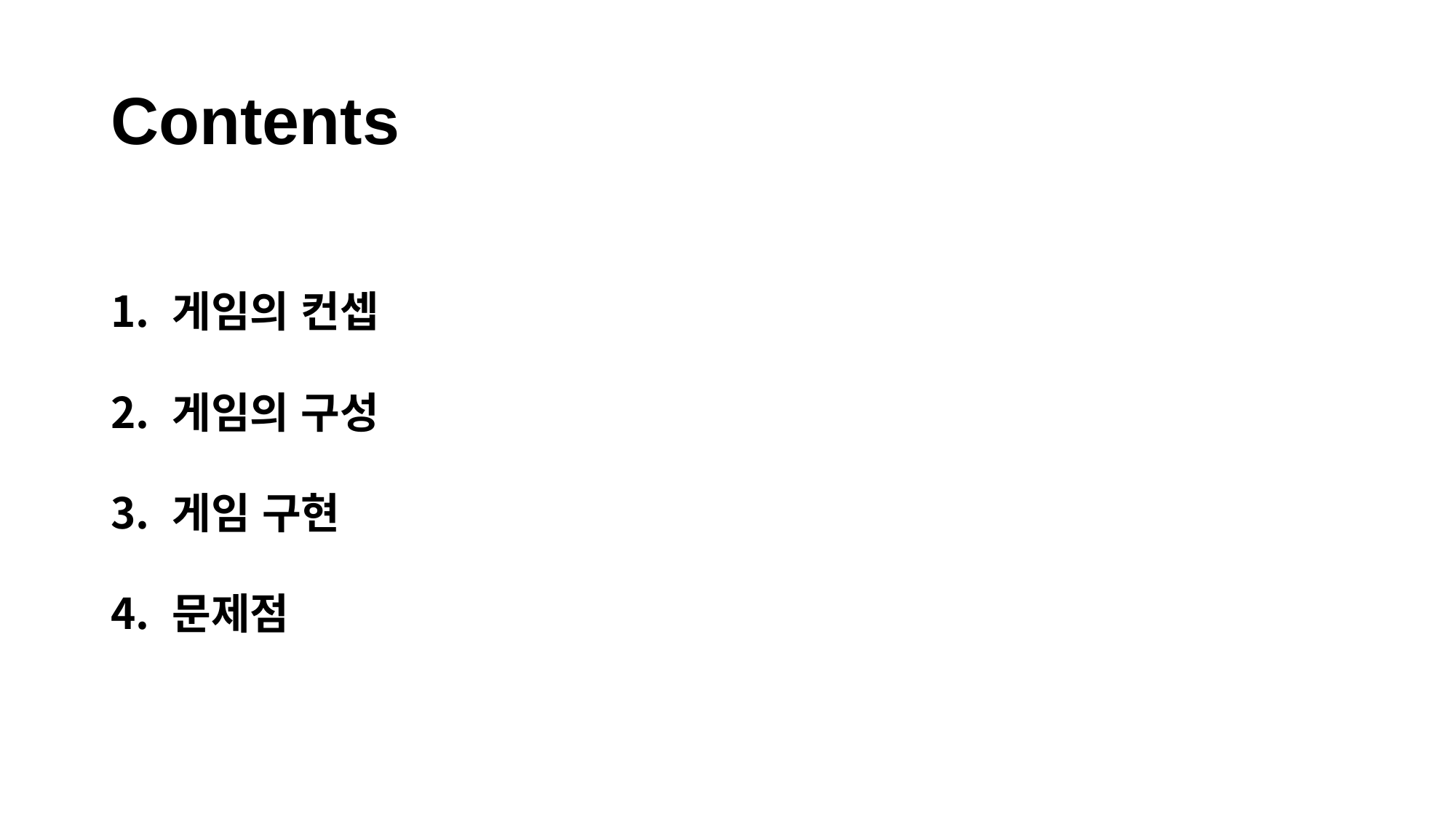

# Contents
게임의 컨셉

게임의 구성

게임 구현

문제점